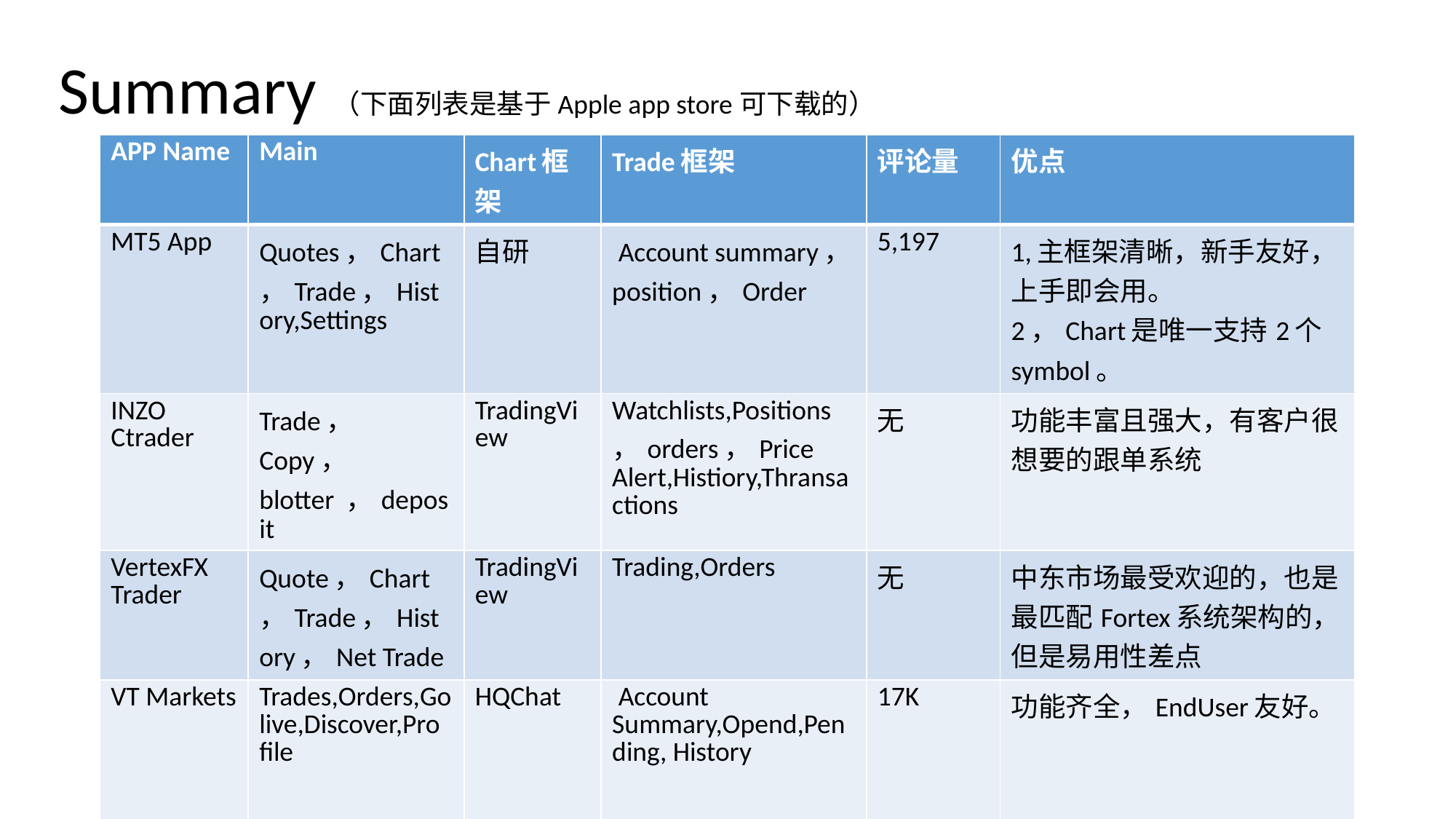

# Summary（下面列表是基于Apple app store可下载的）
| APP Name | Main | Chart框架 | Trade框架 | 评论量 | 优点 |
| --- | --- | --- | --- | --- | --- |
| MT5 App | Quotes，Chart，Trade，History,Settings | 自研 | Account summary，position，Order | 5,197 | 1,主框架清晰，新手友好，上手即会用。 2，Chart是唯一支持2个symbol。 |
| INZO Ctrader | Trade， Copy， blotter ，deposit | TradingView | Watchlists,Positions，orders，Price Alert,Histiory,Thransactions | 无 | 功能丰富且强大，有客户很想要的跟单系统 |
| VertexFX Trader | Quote，Chart，Trade，History，Net Trade | TradingView | Trading,Orders | 无 | 中东市场最受欢迎的，也是最匹配Fortex系统架构的，但是易用性差点 |
| VT Markets | Trades,Orders,Go live,Discover,Profile | HQChat | Account Summary,Opend,Pending, History | 17K | 功能齐全，EndUser友好。 |